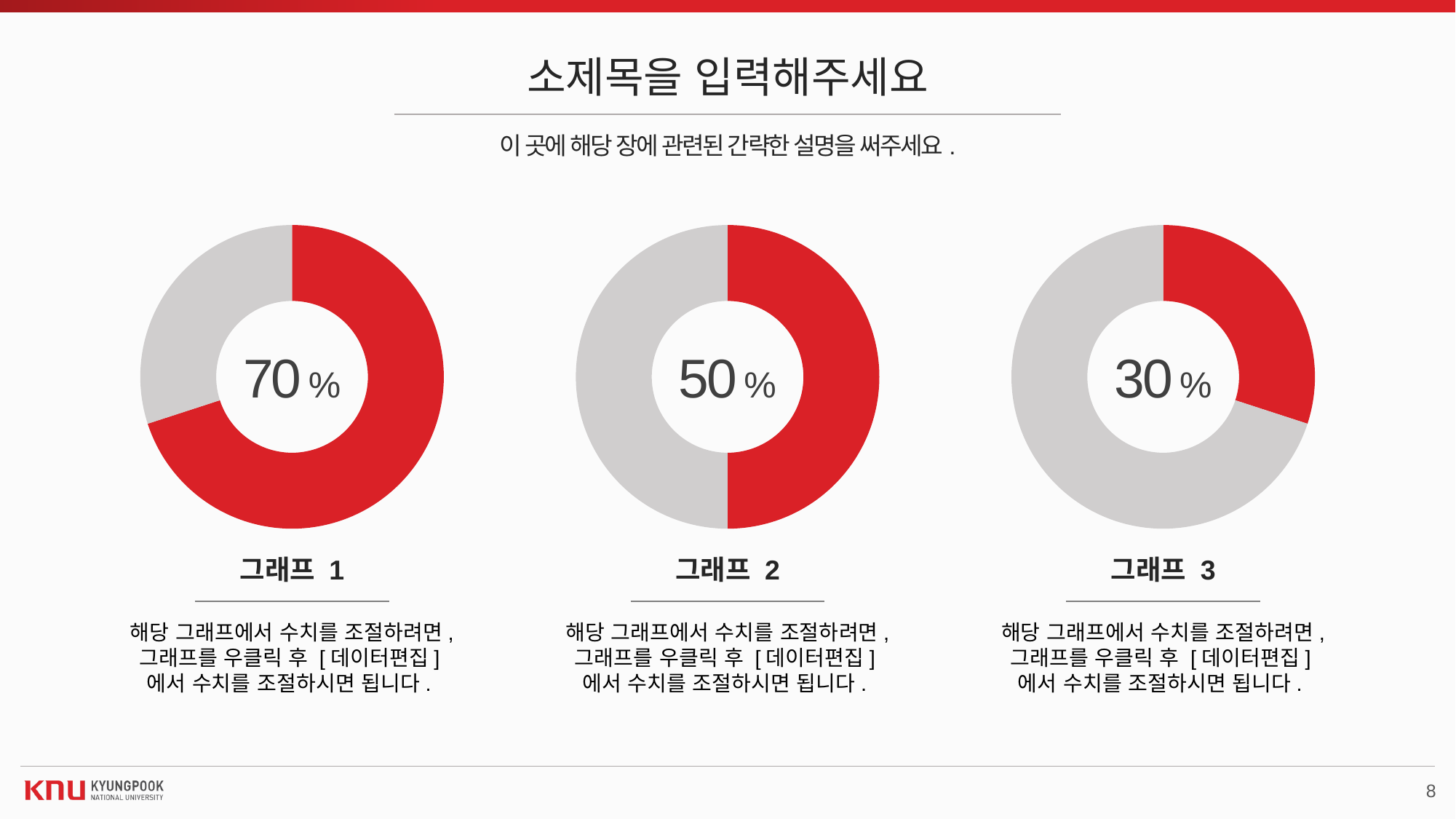

소제목을 입력해주세요
이 곳에 해당 장에 관련된 간략한 설명을 써주세요.

### Chart

| Category | 판매 |
|---|---|
| 1분기 | 70.0 |
| 2분기 | 30.0 |
70 %
그래프 1
해당 그래프에서 수치를 조절하려면, 그래프를 우클릭 후 [데이터편집]에서 수치를 조절하시면 됩니다.

### Chart

| Category | 판매 |
|---|---|
| 1분기 | 50.0 |
| 2분기 | 50.0 |
50 %
그래프 2
해당 그래프에서 수치를 조절하려면, 그래프를 우클릭 후 [데이터편집]에서 수치를 조절하시면 됩니다.

### Chart

| Category | 판매 |
|---|---|
| 1분기 | 30.0 |
| 2분기 | 70.0 |
30 %
그래프 3
해당 그래프에서 수치를 조절하려면, 그래프를 우클릭 후 [데이터편집]에서 수치를 조절하시면 됩니다.
8